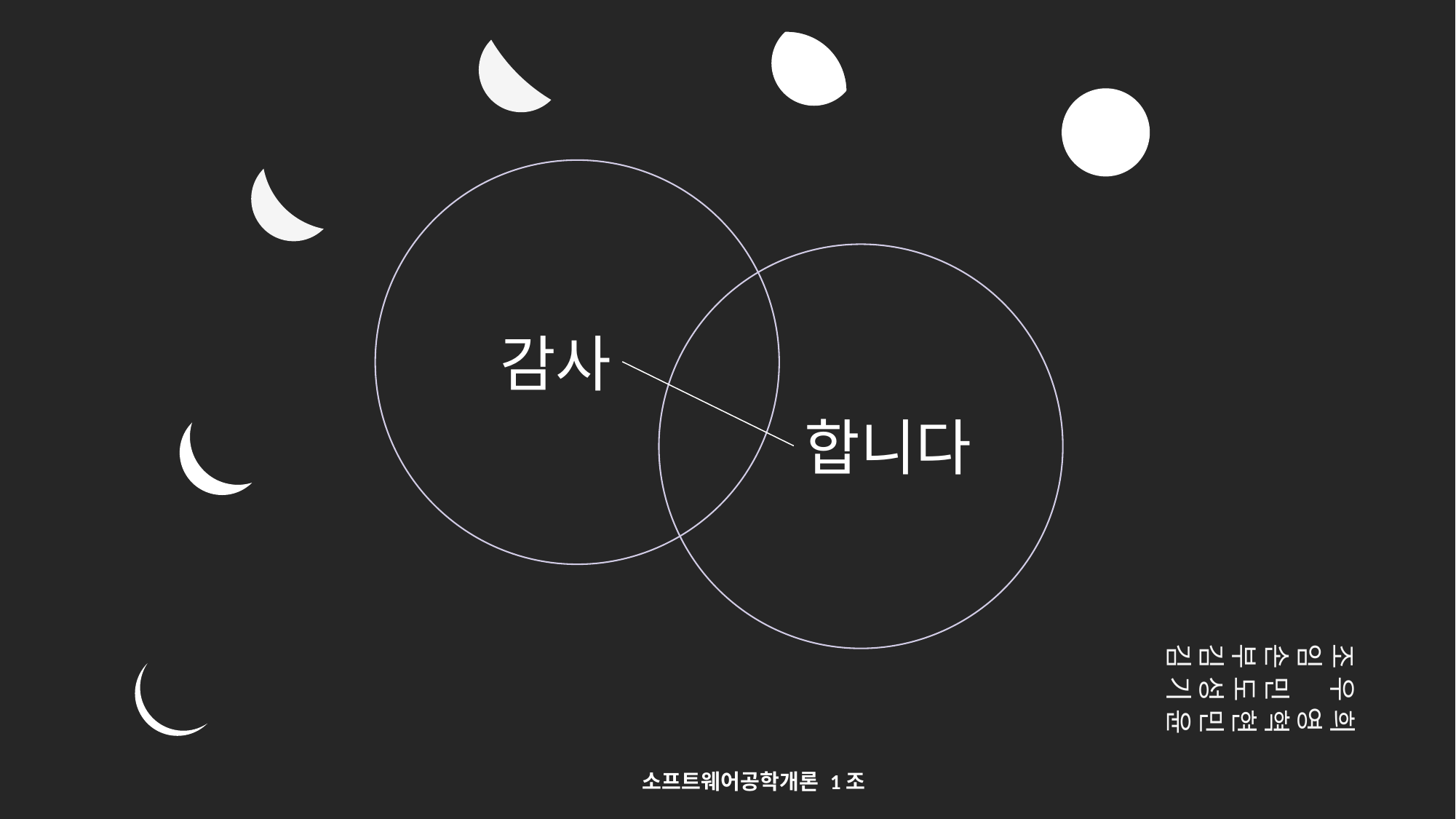

감사
합니다

조 우 희
임     영
손 민 혁
부 도 현
김 성 민
김 기 윤

소프트웨어공학개론 1조